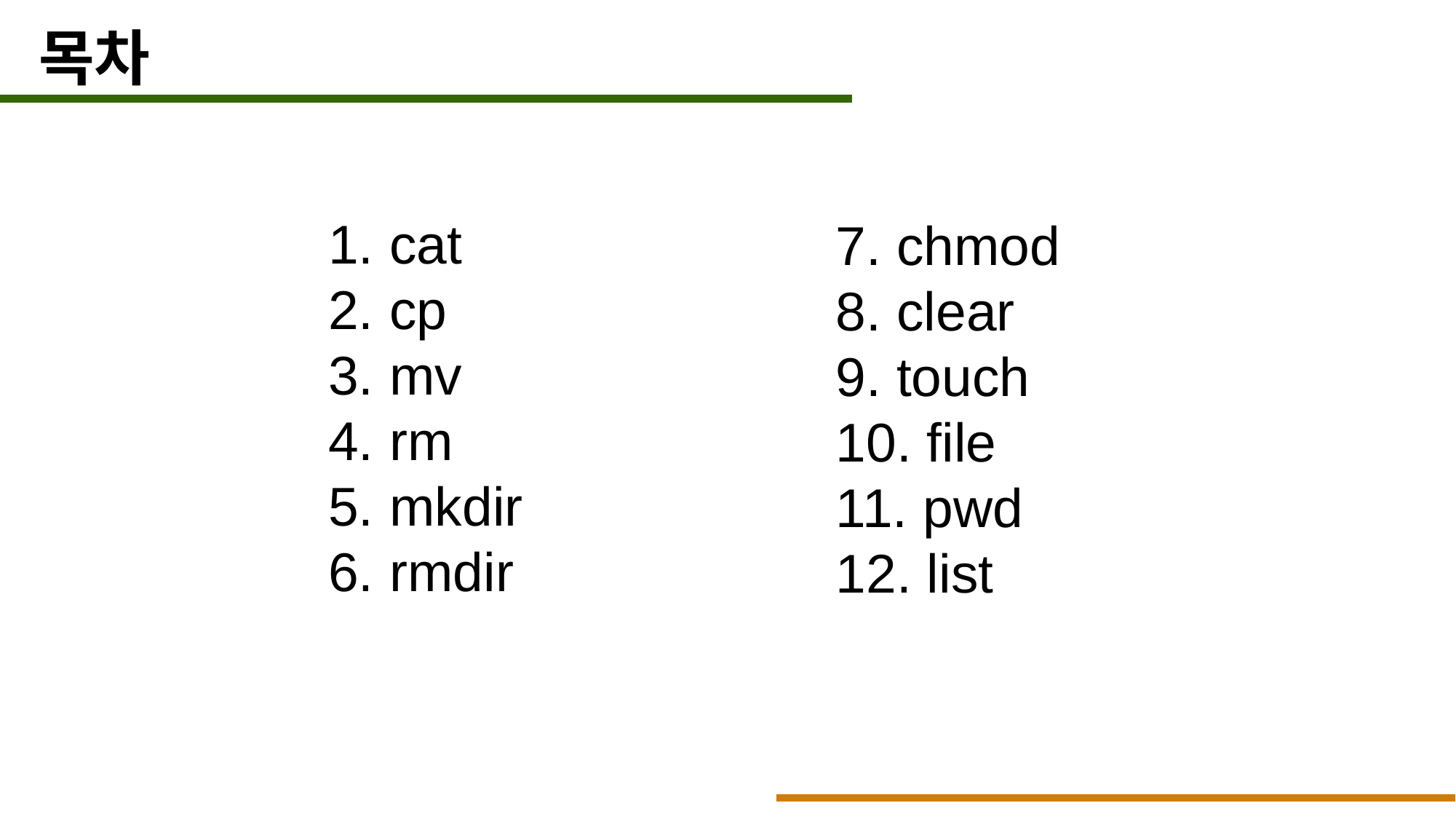

목차
cat
cp
mv
rm
mkdir
rmdir

7. chmod
8. clear
9. touch
10. file
11. pwd
12. list